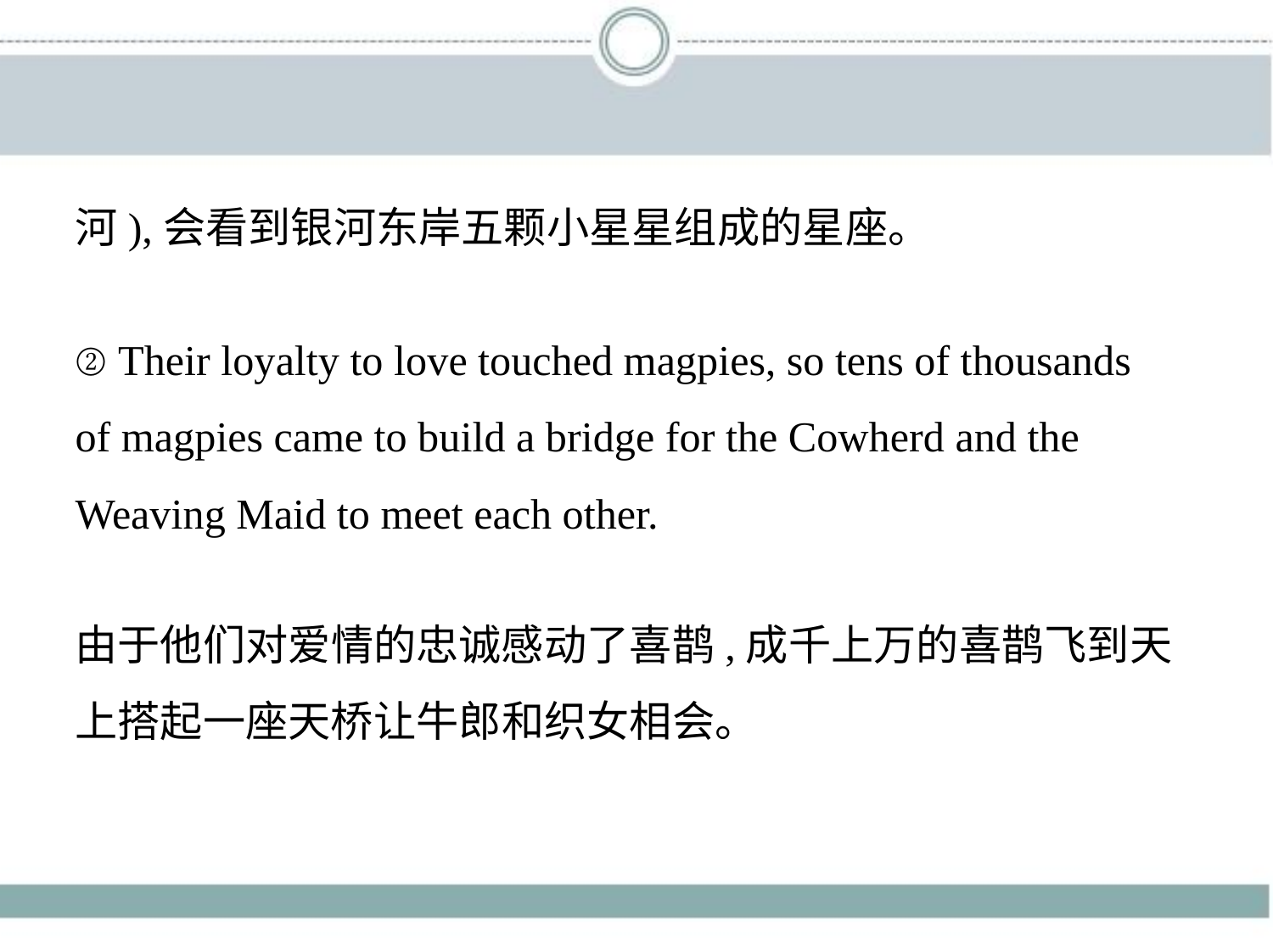

河),会看到银河东岸五颗小星星组成的星座。
② Their loyalty to love touched magpies, so tens of thousands
of magpies came to build a bridge for the Cowherd and the
Weaving Maid to meet each other.
由于他们对爱情的忠诚感动了喜鹊,成千上万的喜鹊飞到天
上搭起一座天桥让牛郎和织女相会。